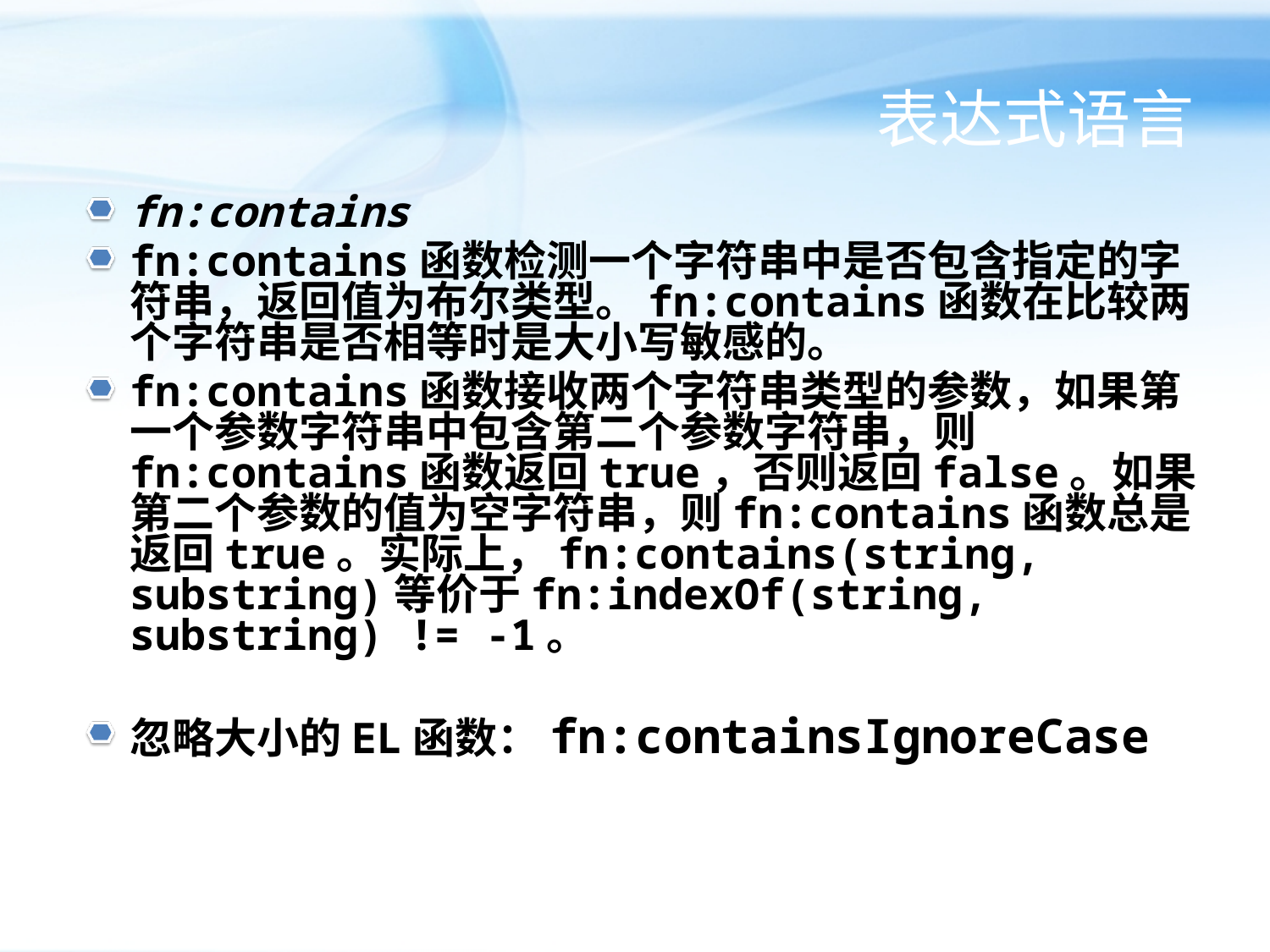

# 表达式语言
fn:contains
fn:contains函数检测一个字符串中是否包含指定的字符串，返回值为布尔类型。fn:contains函数在比较两个字符串是否相等时是大小写敏感的。
fn:contains函数接收两个字符串类型的参数，如果第一个参数字符串中包含第二个参数字符串，则fn:contains函数返回true，否则返回false。如果第二个参数的值为空字符串，则fn:contains函数总是返回true。实际上，fn:contains(string, substring)等价于fn:indexOf(string, substring) != -1。

忽略大小的EL函数：fn:containsIgnoreCase